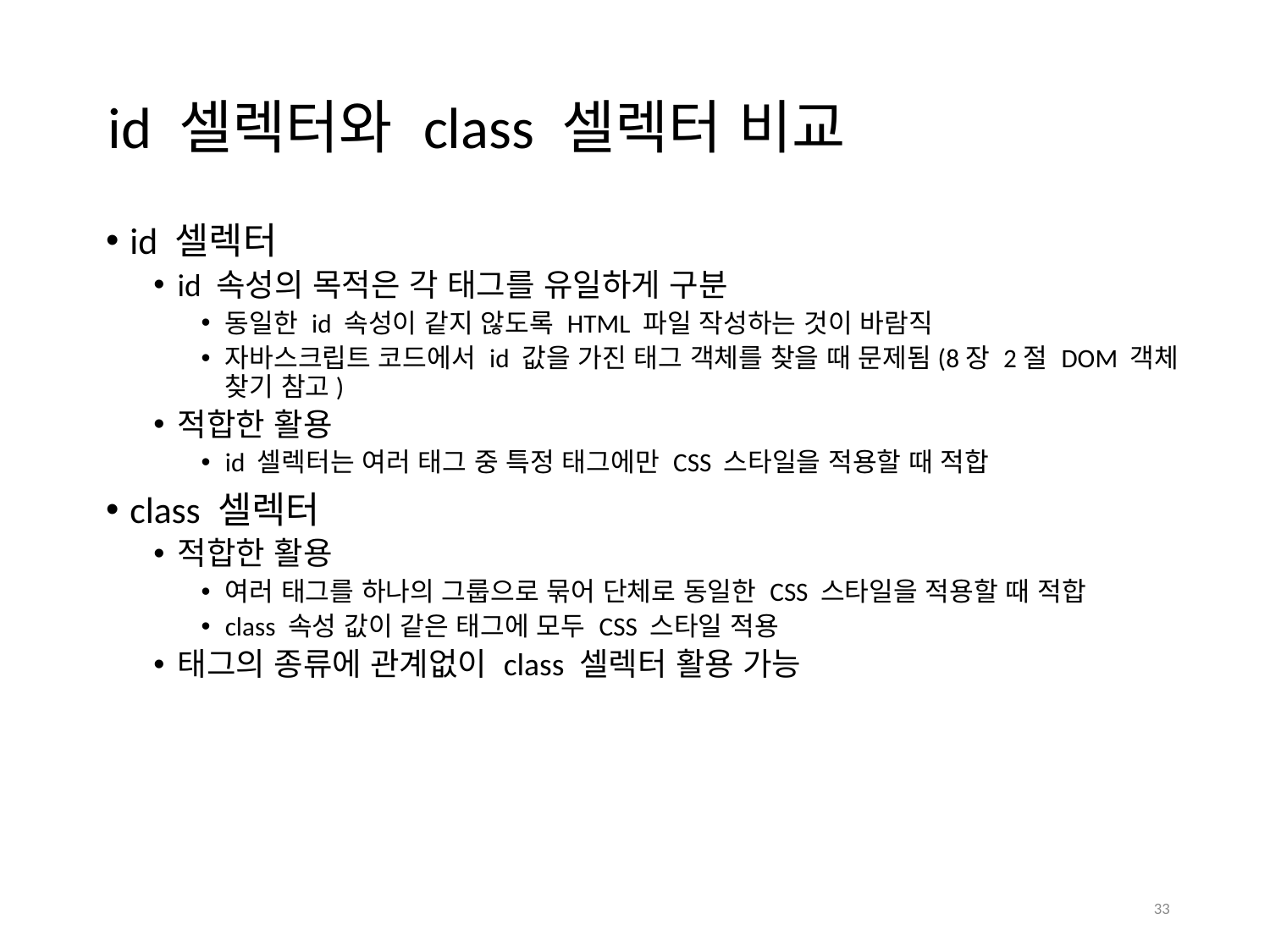

# id 셀렉터와 class 셀렉터 비교
id 셀렉터
id 속성의 목적은 각 태그를 유일하게 구분
동일한 id 속성이 같지 않도록 HTML 파일 작성하는 것이 바람직
자바스크립트 코드에서 id 값을 가진 태그 객체를 찾을 때 문제됨(8장 2절 DOM 객체 찾기 참고)
적합한 활용
id 셀렉터는 여러 태그 중 특정 태그에만 CSS 스타일을 적용할 때 적합
class 셀렉터
적합한 활용
여러 태그를 하나의 그룹으로 묶어 단체로 동일한 CSS 스타일을 적용할 때 적합
class 속성 값이 같은 태그에 모두 CSS 스타일 적용
태그의 종류에 관계없이 class 셀렉터 활용 가능
33